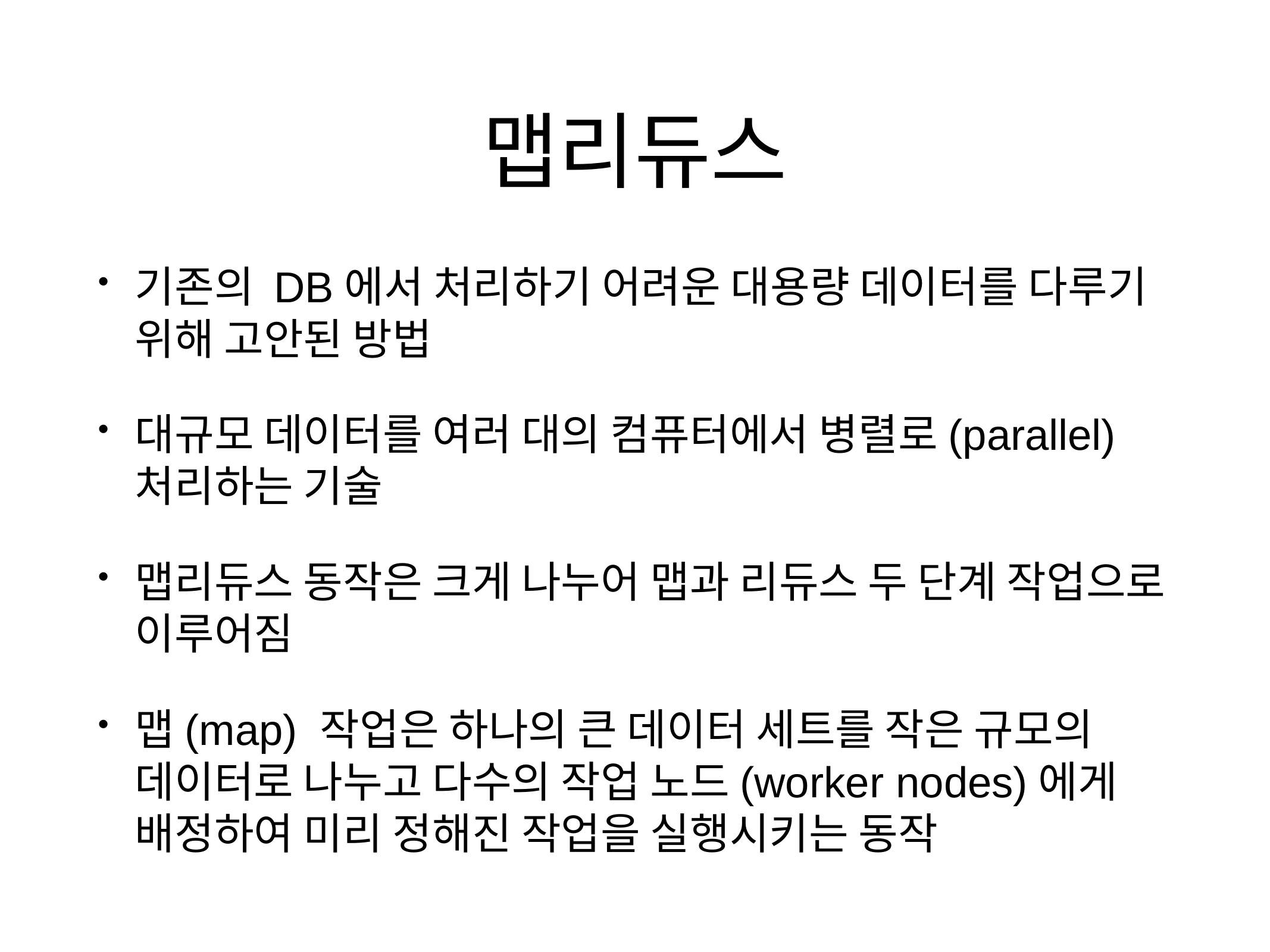

# 맵리듀스
기존의 DB에서 처리하기 어려운 대용량 데이터를 다루기 위해 고안된 방법
대규모 데이터를 여러 대의 컴퓨터에서 병렬로(parallel) 처리하는 기술
맵리듀스 동작은 크게 나누어 맵과 리듀스 두 단계 작업으로 이루어짐
맵(map) 작업은 하나의 큰 데이터 세트를 작은 규모의 데이터로 나누고 다수의 작업 노드(worker nodes)에게 배정하여 미리 정해진 작업을 실행시키는 동작
94